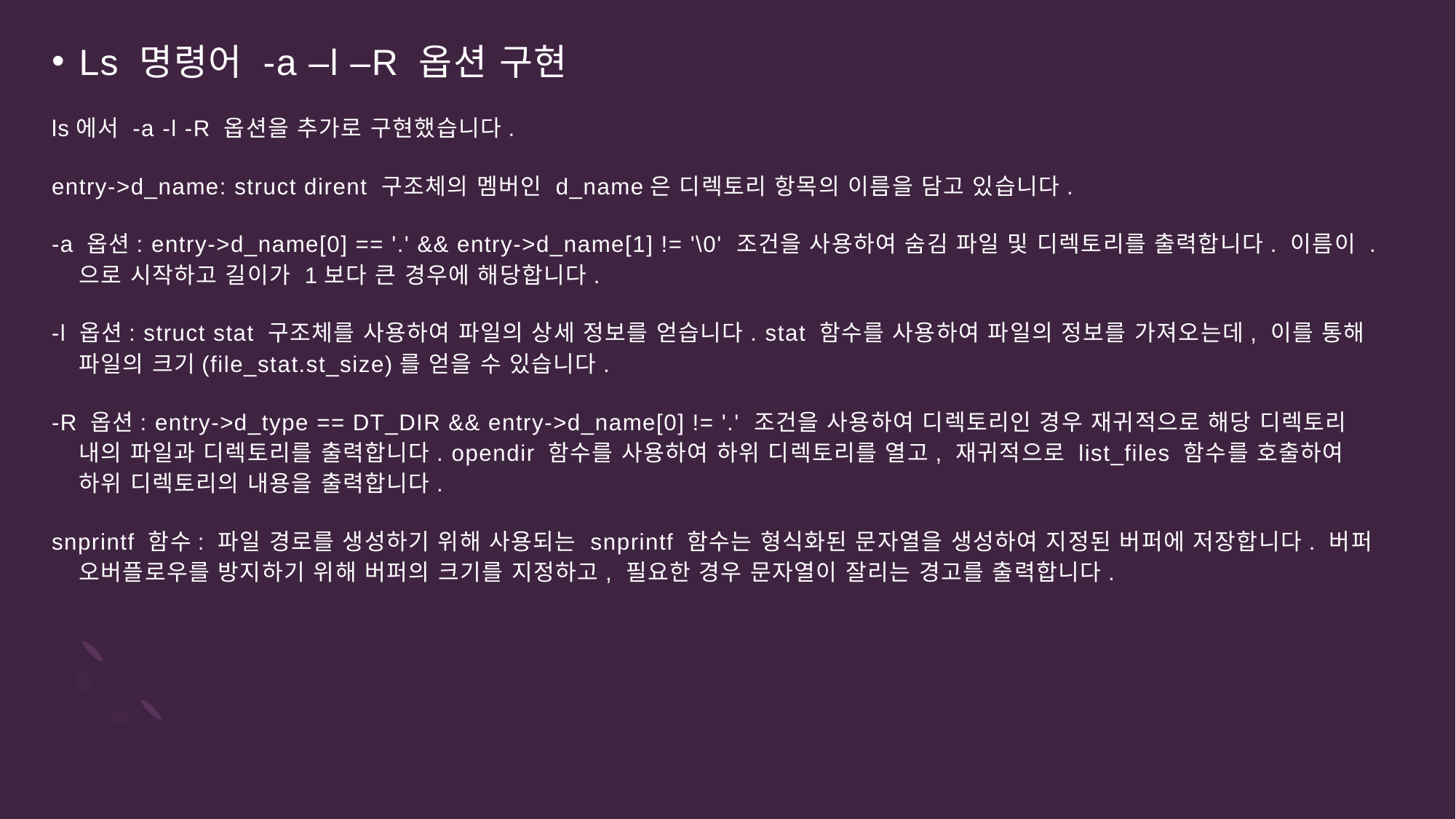

Ls 명령어 -a –l –R 옵션 구현
ls에서 -a -l -R 옵션을 추가로 구현했습니다.
entry->d_name: struct dirent 구조체의 멤버인 d_name은 디렉토리 항목의 이름을 담고 있습니다.
-a 옵션: entry->d_name[0] == '.' && entry->d_name[1] != '\0' 조건을 사용하여 숨김 파일 및 디렉토리를 출력합니다. 이름이 .으로 시작하고 길이가 1보다 큰 경우에 해당합니다.
-l 옵션: struct stat 구조체를 사용하여 파일의 상세 정보를 얻습니다. stat 함수를 사용하여 파일의 정보를 가져오는데, 이를 통해 파일의 크기(file_stat.st_size)를 얻을 수 있습니다.
-R 옵션: entry->d_type == DT_DIR && entry->d_name[0] != '.' 조건을 사용하여 디렉토리인 경우 재귀적으로 해당 디렉토리 내의 파일과 디렉토리를 출력합니다. opendir 함수를 사용하여 하위 디렉토리를 열고, 재귀적으로 list_files 함수를 호출하여 하위 디렉토리의 내용을 출력합니다.
snprintf 함수: 파일 경로를 생성하기 위해 사용되는 snprintf 함수는 형식화된 문자열을 생성하여 지정된 버퍼에 저장합니다. 버퍼 오버플로우를 방지하기 위해 버퍼의 크기를 지정하고, 필요한 경우 문자열이 잘리는 경고를 출력합니다.